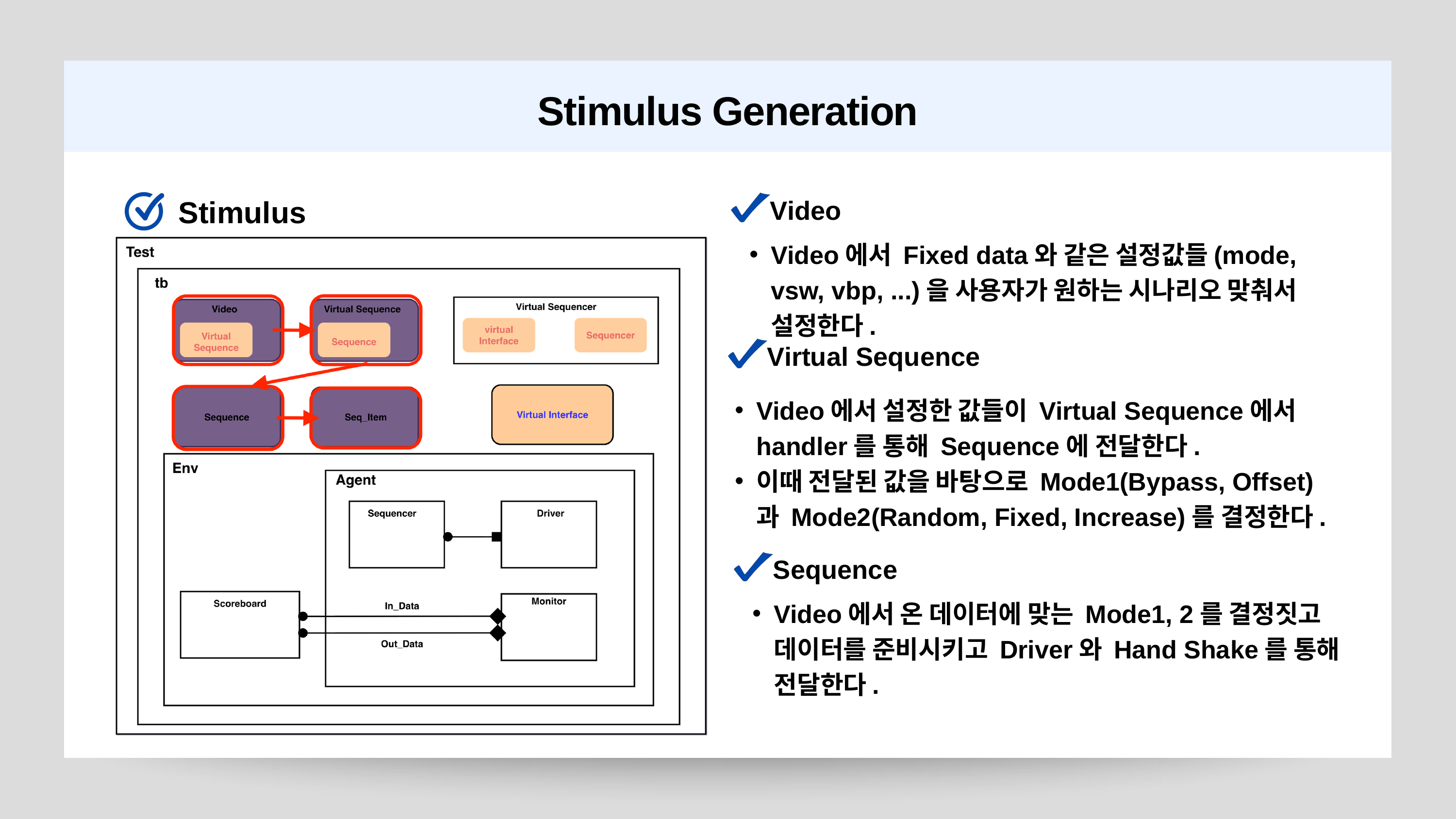

Stimulus Generation
Stimulus Generation
Video

Video에서 Fixed data와 같은 설정값들(mode, vsw, vbp, ...)을 사용자가 원하는 시나리오 맞춰서 설정한다.

Virtual Sequence

Video에서 설정한 값들이 Virtual Sequence에서 handler를 통해 Sequence에 전달한다.
이때 전달된 값을 바탕으로 Mode1(Bypass, Offset)과 Mode2(Random, Fixed, Increase)를 결정한다.
Sequence

Video에서 온 데이터에 맞는 Mode1, 2를 결정짓고 데이터를 준비시키고 Driver와 Hand Shake를 통해 전달한다.